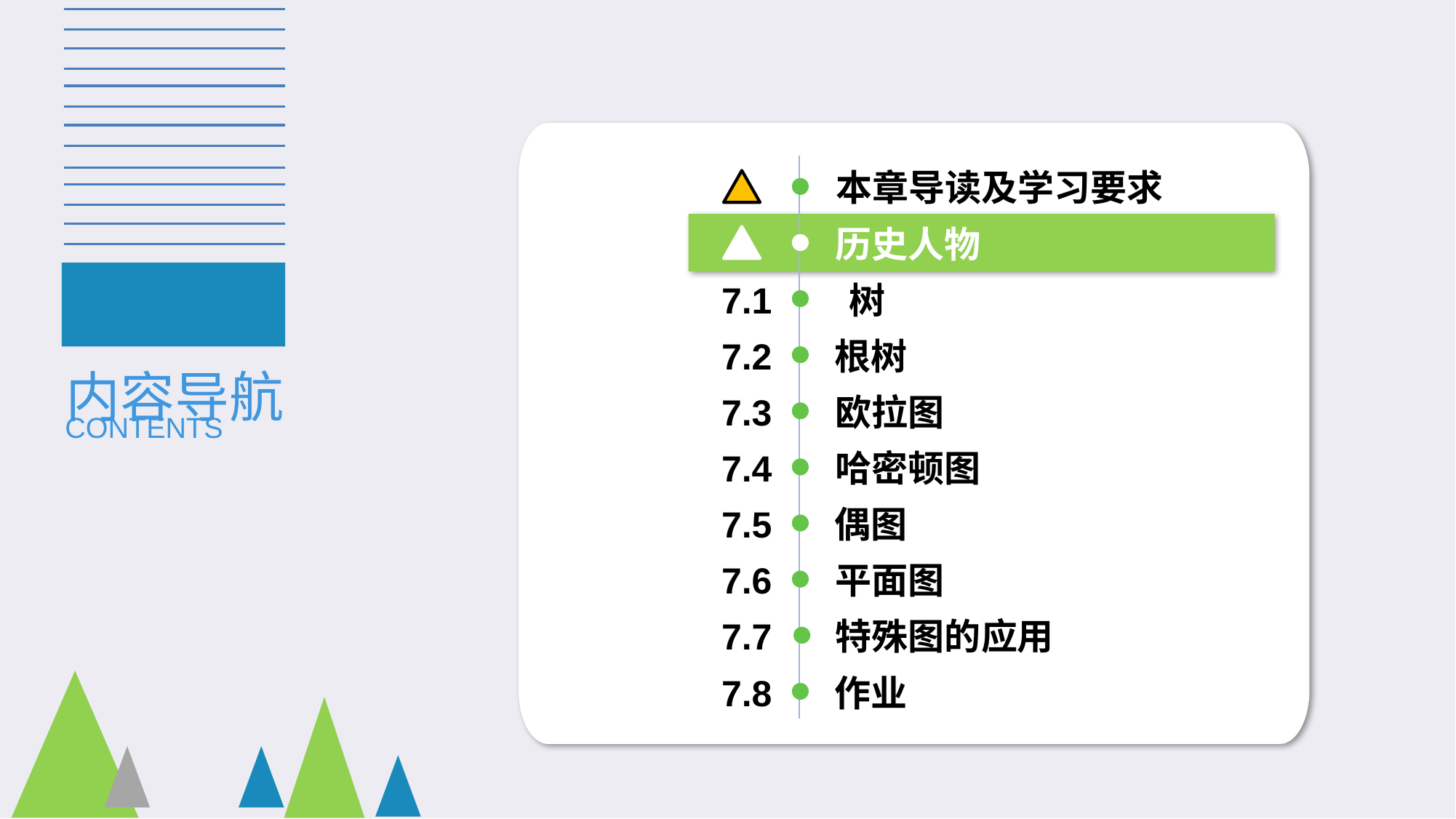

本章导读及学习要求

历史人物

 7.1
 树
 7.2
根树
 7.3
欧拉图

 7.4

 7.5
偶图

平面图

特殊图的应用

作业

哈密顿图
 7.6
 7.7
 7.8

内容导航
CONTENTS